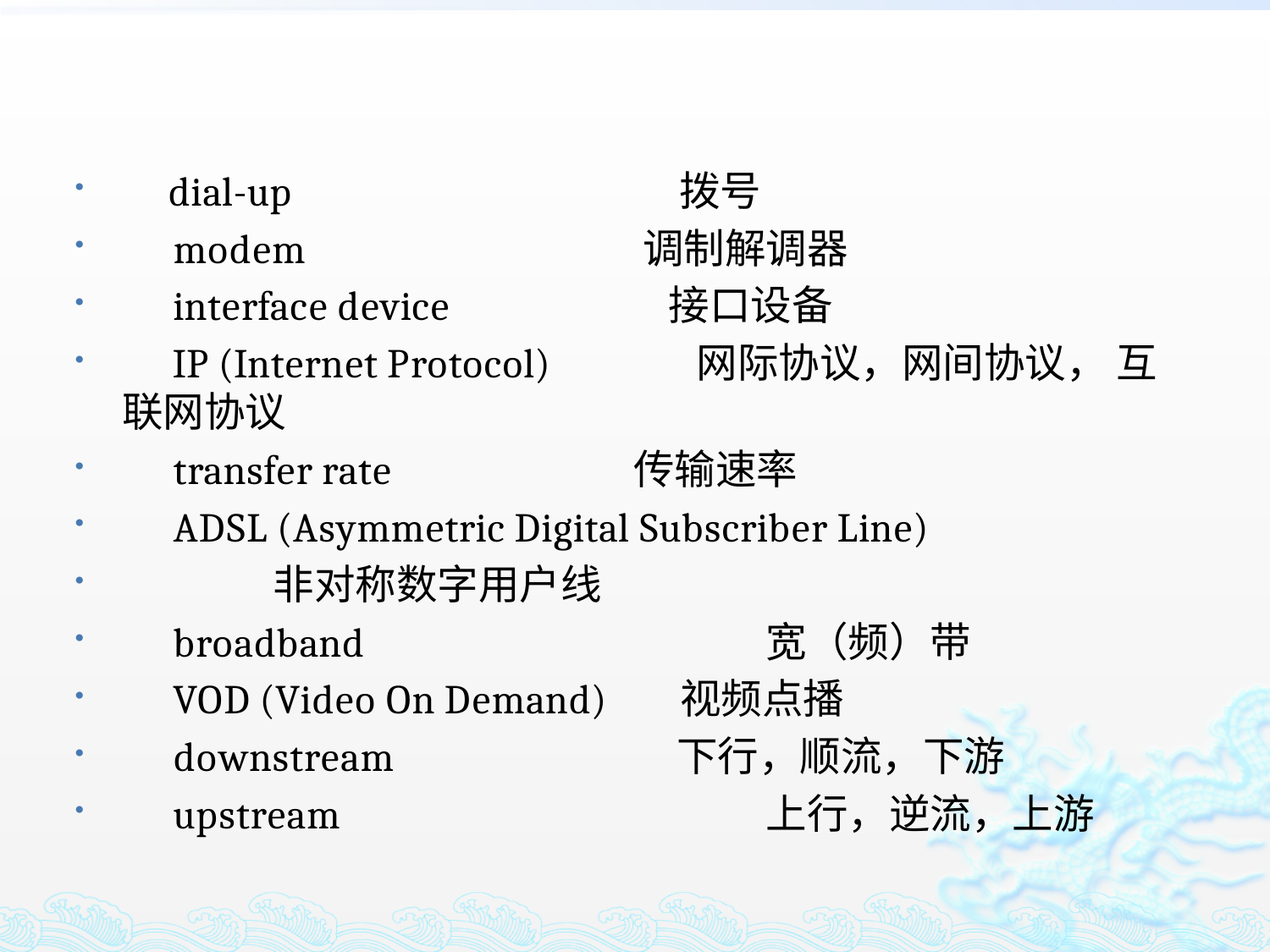

dial-up                             	      拨号
　modem                                    调制解调器
　interface device                       接口设备
　IP (Internet Protocol)               网际协议，网间协议，						 互联网协议
　transfer rate                    	 传输速率
　ADSL (Asymmetric Digital Subscriber Line)
					  非对称数字用户线
　broadband                              	  宽（频）带
　VOD (Video On Demand)       视频点播
　downstream                              下行，顺流，下游
　upstream                               	  上行，逆流，上游